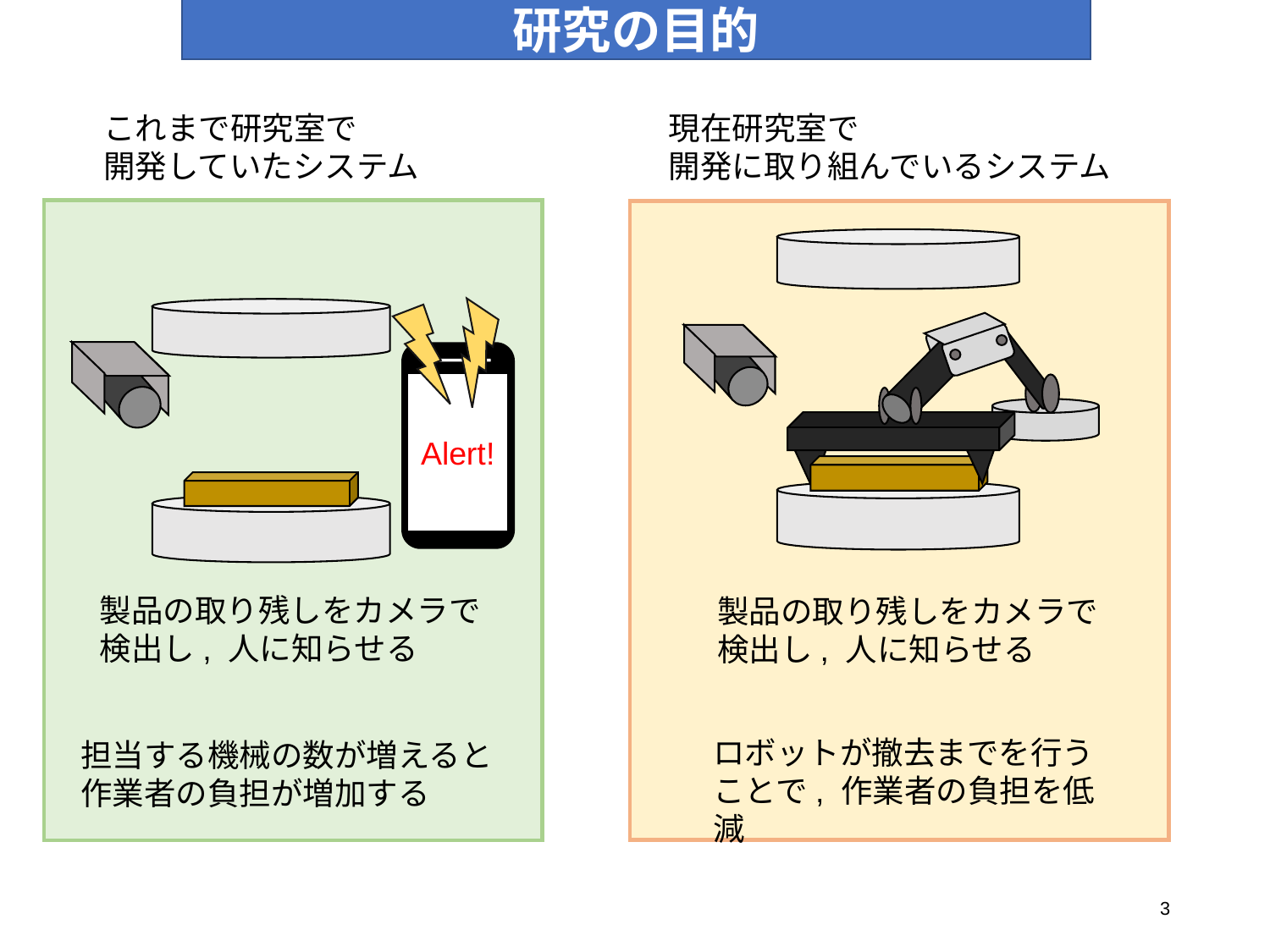

研究の目的
これまで研究室で
開発していたシステム
現在研究室で
開発に取り組んでいるシステム

Alert!

製品の取り残しをカメラで検出し, 人に知らせる
製品の取り残しをカメラで検出し, 人に知らせる

ロボットが撤去までを行うことで, 作業者の負担を低減
担当する機械の数が増えると 作業者の負担が増加する
3